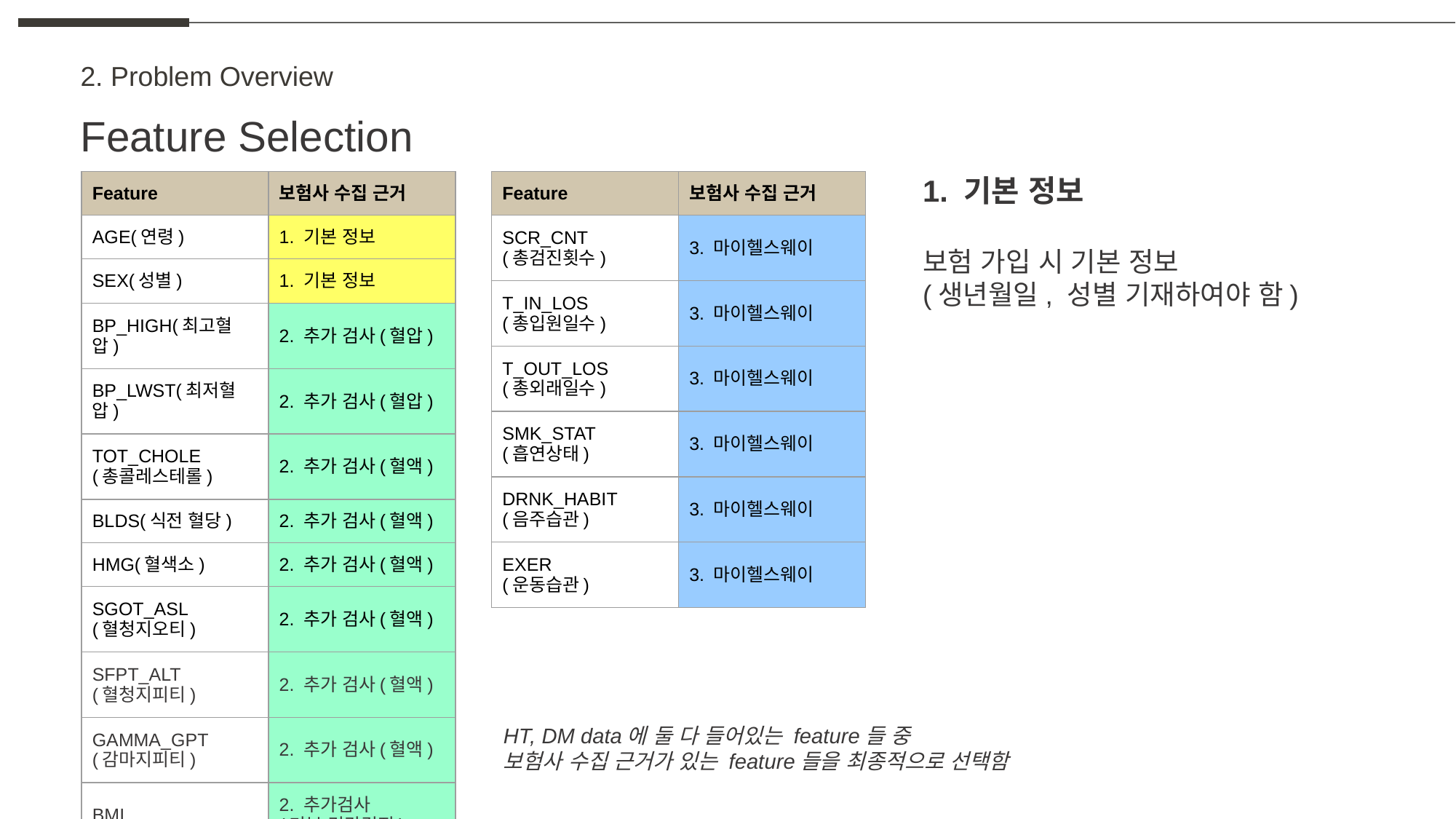

2. Problem Overview
Feature Selection
1. 기본 정보

보험 가입 시 기본 정보
(생년월일, 성별 기재하여야 함)

| Feature | 보험사 수집 근거 |
| --- | --- |
| AGE(연령) | 1. 기본 정보 |
| SEX(성별) | 1. 기본 정보 |
| BP\_HIGH(최고혈압) | 2. 추가 검사(혈압) |
| BP\_LWST(최저혈압) | 2. 추가 검사(혈압) |
| TOT\_CHOLE (총콜레스테롤) | 2. 추가 검사(혈액) |
| BLDS(식전 혈당) | 2. 추가 검사(혈액) |
| HMG(혈색소) | 2. 추가 검사(혈액) |
| SGOT\_ASL (혈청지오티) | 2. 추가 검사(혈액) |
| SFPT\_ALT (혈청지피티) | 2. 추가 검사(혈액) |
| GAMMA\_GPT (감마지피티) | 2. 추가 검사(혈액) |
| BMI | 2. 추가검사 (기본 건강검진) |
| Feature | 보험사 수집 근거 |
| --- | --- |
| SCR\_CNT (총검진횟수) | 3. 마이헬스웨이 |
| T\_IN\_LOS (총입원일수) | 3. 마이헬스웨이 |
| T\_OUT\_LOS (총외래일수) | 3. 마이헬스웨이 |
| SMK\_STAT (흡연상태) | 3. 마이헬스웨이 |
| DRNK\_HABIT (음주습관) | 3. 마이헬스웨이 |
| EXER (운동습관) | 3. 마이헬스웨이 |
C
HT, DM data에 둘 다 들어있는 feature들 중
보험사 수집 근거가 있는 feature들을 최종적으로 선택함